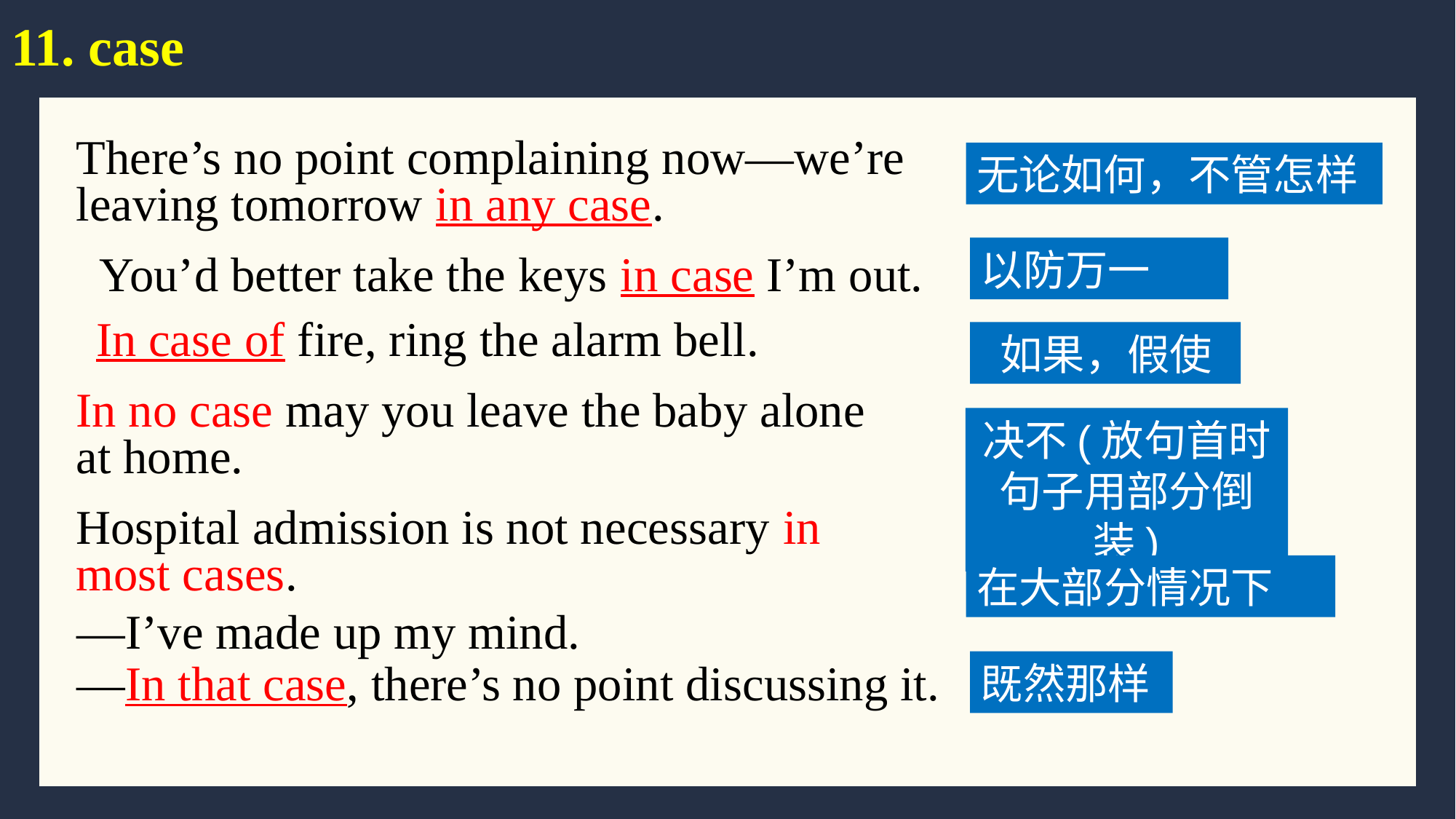

# 11. case

There’s no point complaining now—we’re leaving tomorrow in any case.
无论如何，不管怎样
以防万一
You’d better take the keys in case I’m out.
In case of fire, ring the alarm bell.
 如果，假使
In no case may you leave the baby alone at home.
决不(放句首时句子用部分倒装)
Hospital admission is not necessary in most cases.
在大部分情况下
—I’ve made up my mind.
—In that case, there’s no point discussing it.
既然那样